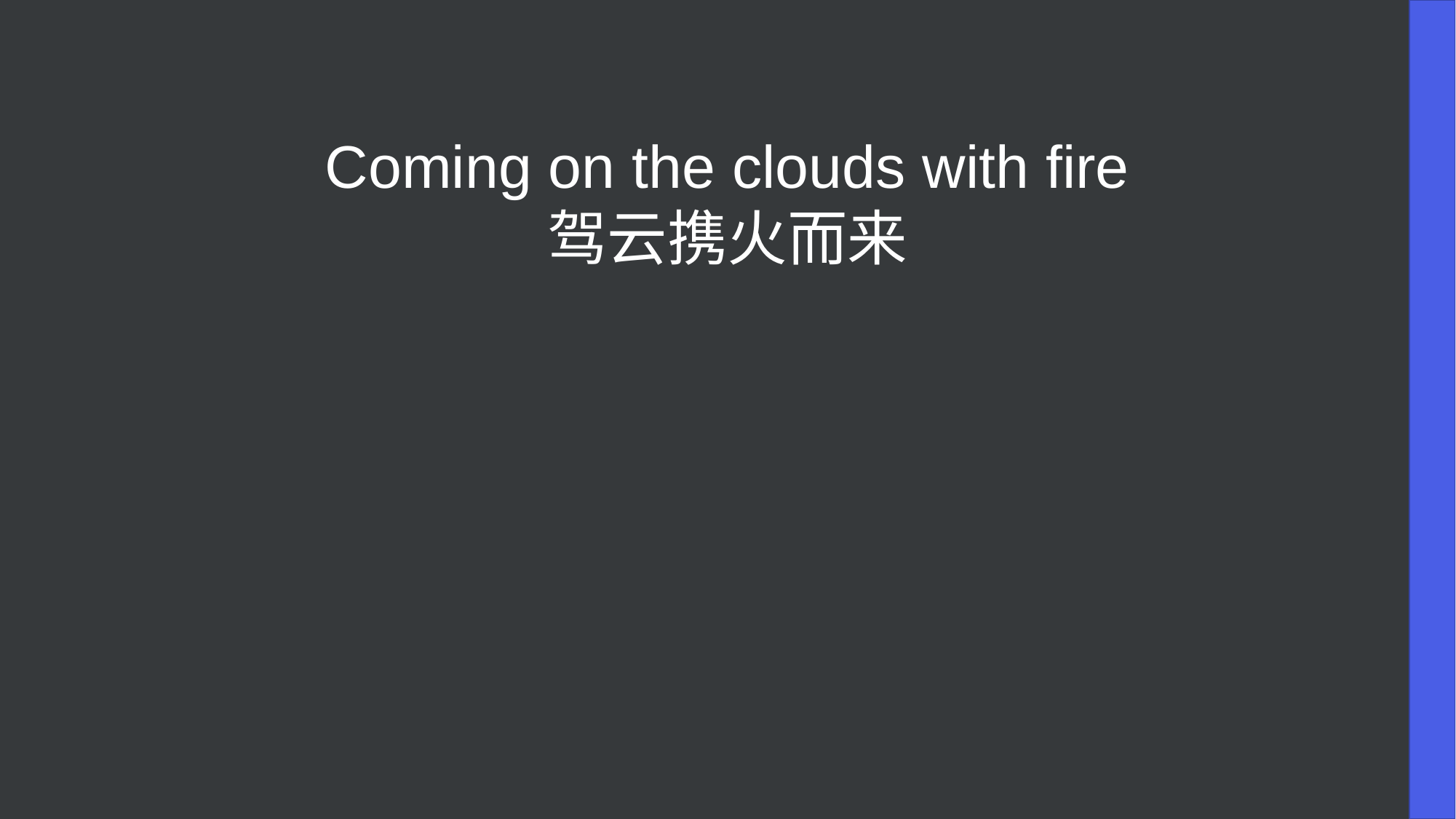

Coming on the clouds with fire
驾云携火而来